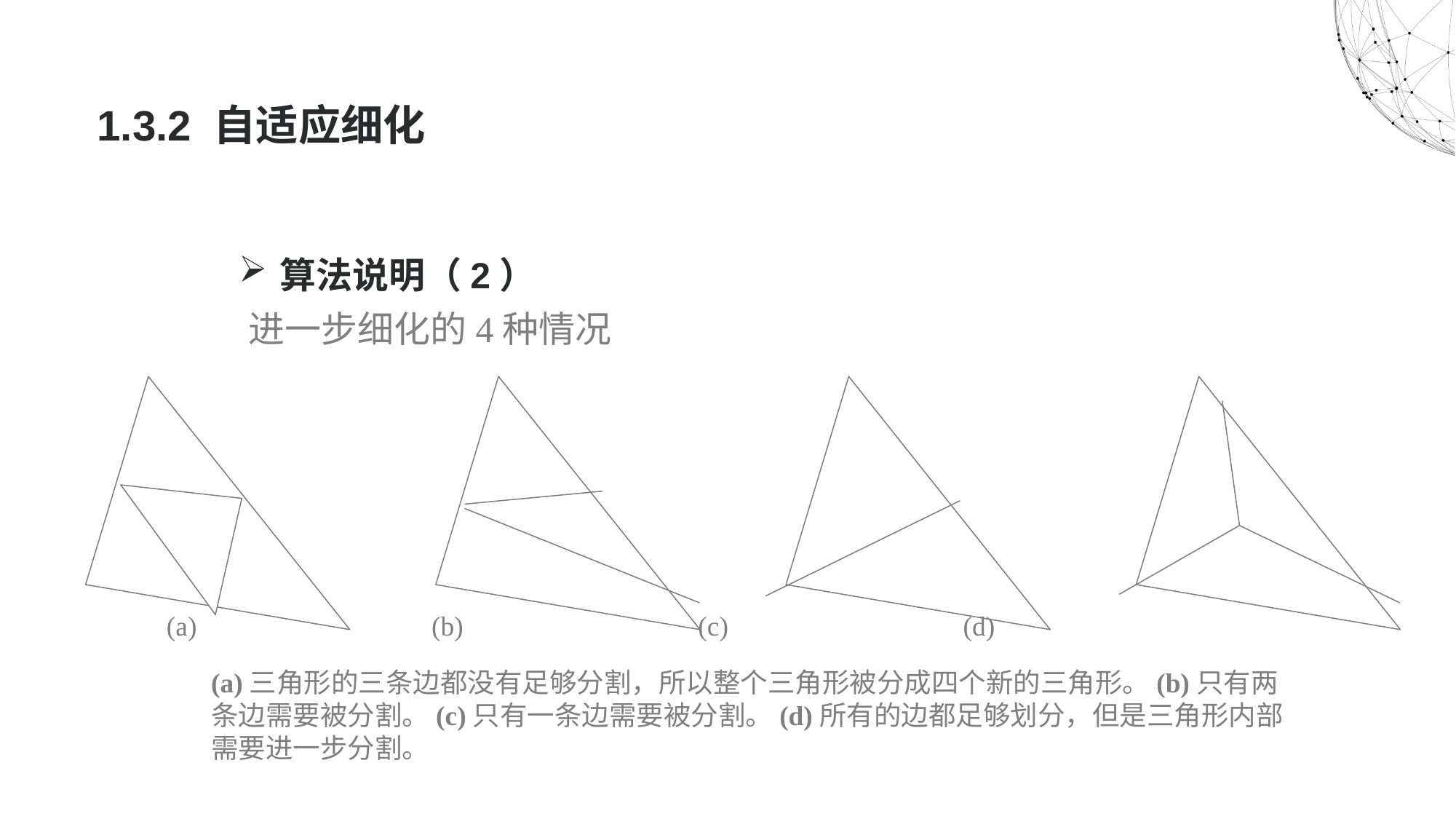

# 1.3.2 自适应细化
算法说明（2）
进一步细化的4种情况

      (a)                                  (b)                                  (c)                                  (d)
(a)三角形的三条边都没有足够分割，所以整个三角形被分成四个新的三角形。(b)只有两条边需要被分割。(c)只有一条边需要被分割。(d)所有的边都足够划分，但是三角形内部需要进一步分割。